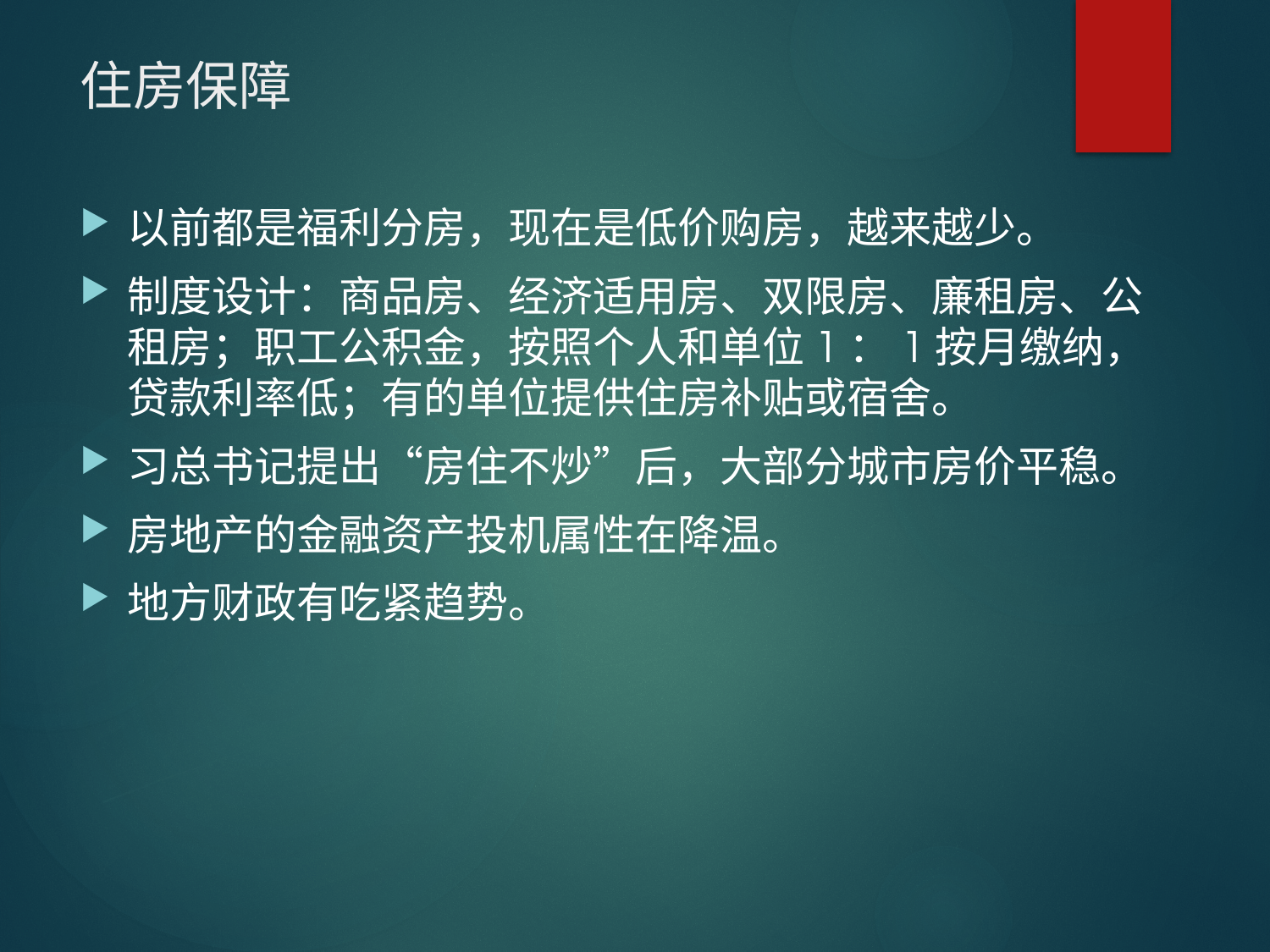

# 住房保障
以前都是福利分房，现在是低价购房，越来越少。
制度设计：商品房、经济适用房、双限房、廉租房、公租房；职工公积金，按照个人和单位1：1按月缴纳，贷款利率低；有的单位提供住房补贴或宿舍。
习总书记提出“房住不炒”后，大部分城市房价平稳。
房地产的金融资产投机属性在降温。
地方财政有吃紧趋势。